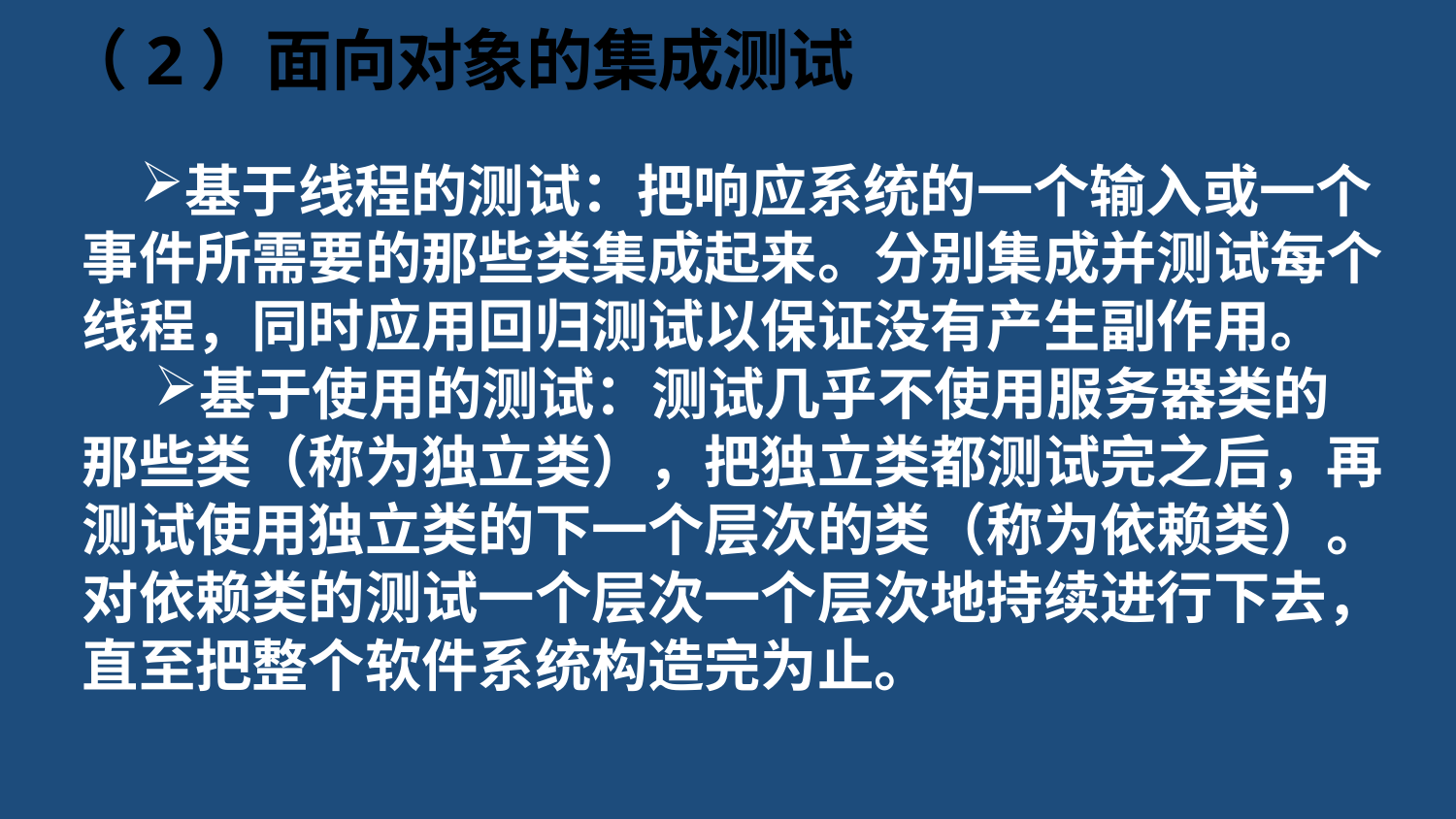

# （2）面向对象的集成测试
基于线程的测试：把响应系统的一个输入或一个事件所需要的那些类集成起来。分别集成并测试每个线程，同时应用回归测试以保证没有产生副作用。
基于使用的测试：测试几乎不使用服务器类的那些类（称为独立类），把独立类都测试完之后，再测试使用独立类的下一个层次的类（称为依赖类）。对依赖类的测试一个层次一个层次地持续进行下去，直至把整个软件系统构造完为止。